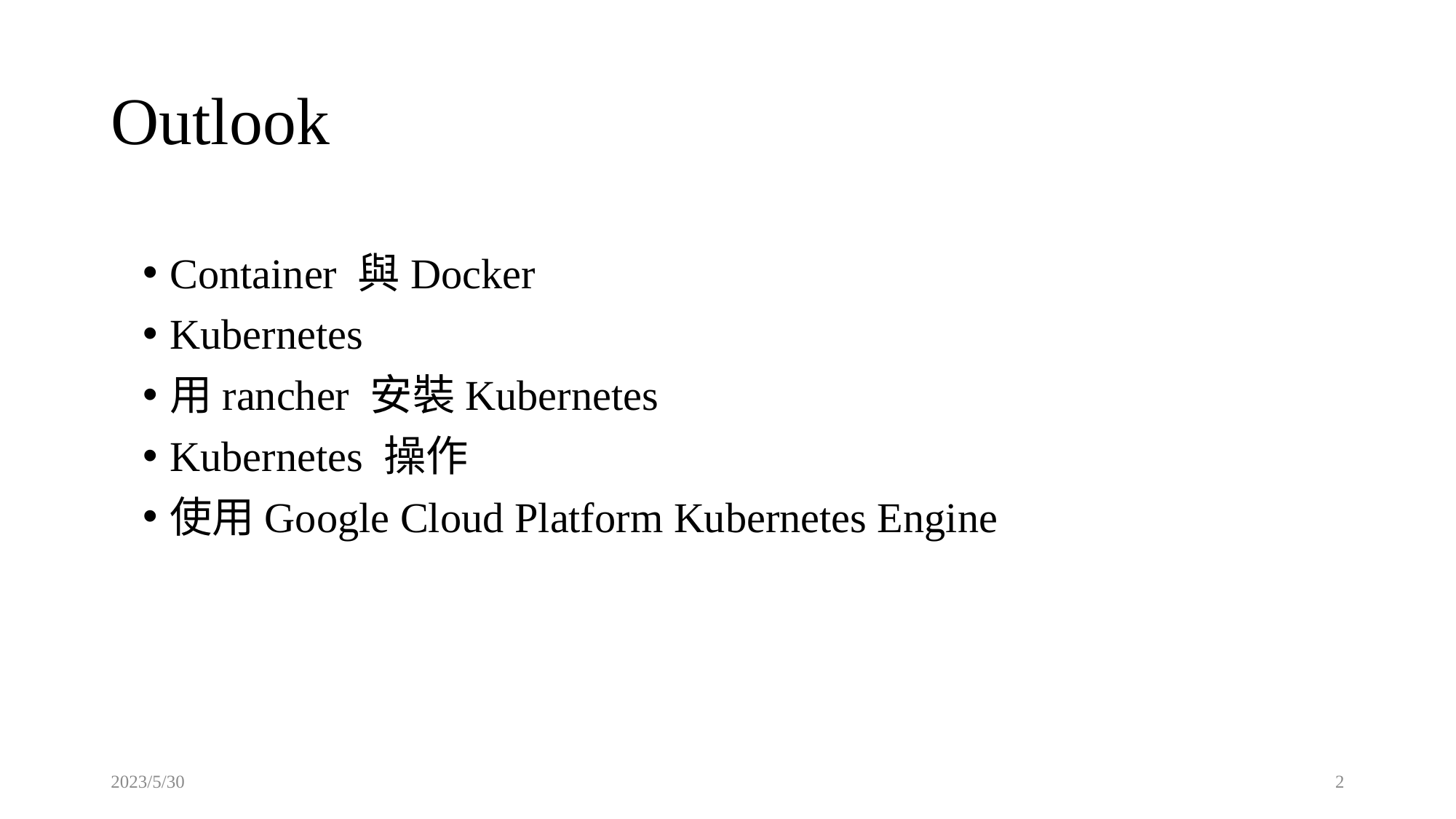

# Outlook
Container 與Docker
Kubernetes
用rancher 安裝Kubernetes
Kubernetes 操作
使用Google Cloud Platform Kubernetes Engine
2023/5/30
2